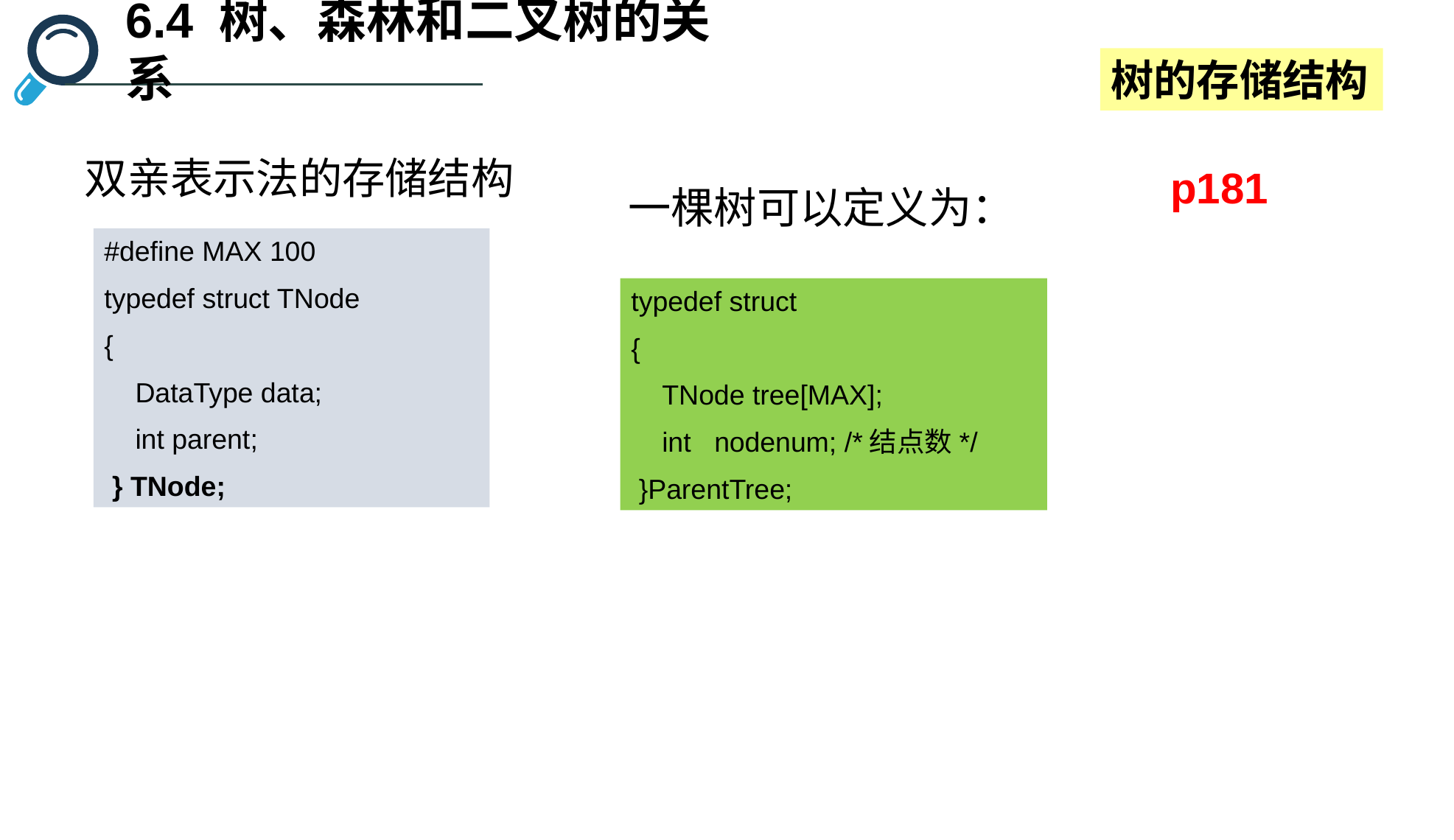

6.4 树、森林和二叉树的关系
树的存储结构
双亲表示法的存储结构
p181
一棵树可以定义为：
#define MAX 100
typedef struct TNode
{
    DataType data;
    int parent;
 } TNode;
typedef struct
{
    TNode tree[MAX];
    int   nodenum; /*结点数*/
 }ParentTree;